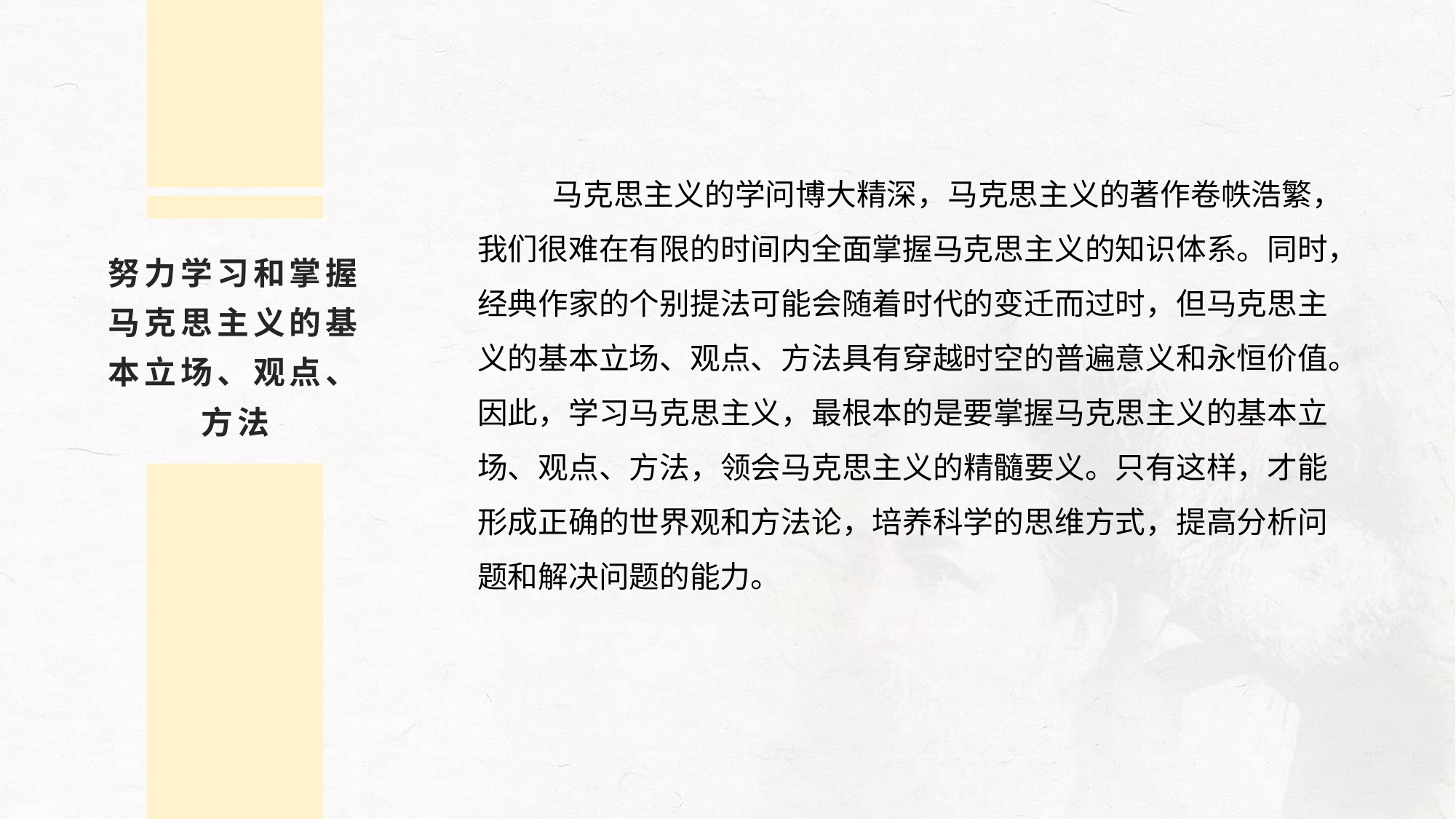

马克思主义的学问博大精深，马克思主义的著作卷帙浩繁，我们很难在有限的时间内全面掌握马克思主义的知识体系。同时，经典作家的个别提法可能会随着时代的变迁而过时，但马克思主义的基本立场、观点、方法具有穿越时空的普遍意义和永恒价值。因此，学习马克思主义，最根本的是要掌握马克思主义的基本立场、观点、方法，领会马克思主义的精髓要义。只有这样，才能形成正确的世界观和方法论，培养科学的思维方式，提高分析问题和解决问题的能力。

努力学习和掌握马克思主义的基本立场、观点、方法